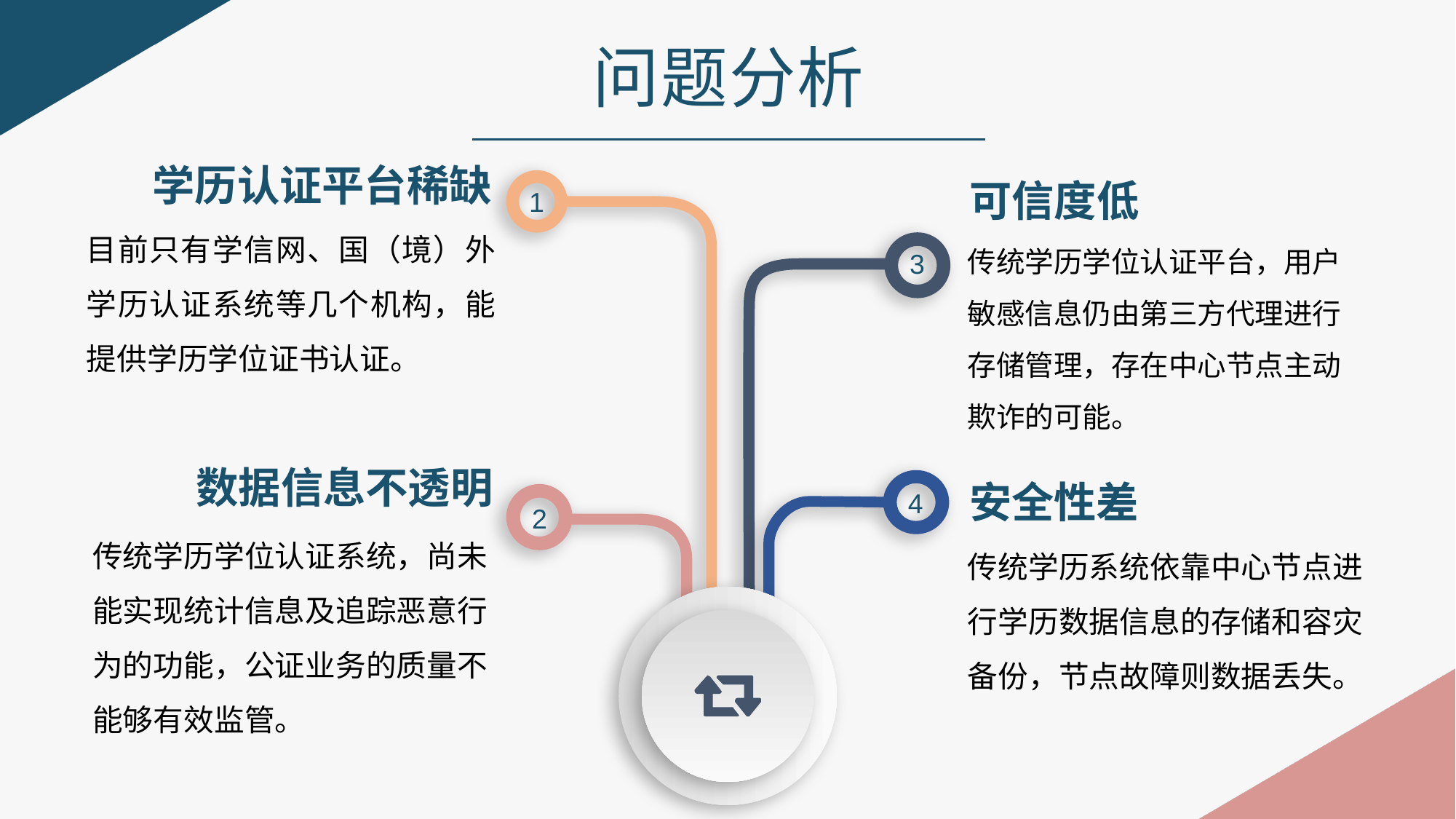

问题分析
学历认证平台稀缺
可信度低

1
目前只有学信网、国（境）外学历认证系统等几个机构，能提供学历学位证书认证。
传统学历学位认证平台，用户敏感信息仍由第三方代理进行存储管理，存在中心节点主动欺诈的可能。

3
数据信息不透明

安全性差
4

2
传统学历学位认证系统，尚未能实现统计信息及追踪恶意行为的功能，公证业务的质量不能够有效监管。
传统学历系统依靠中心节点进行学历数据信息的存储和容灾备份，节点故障则数据丢失。